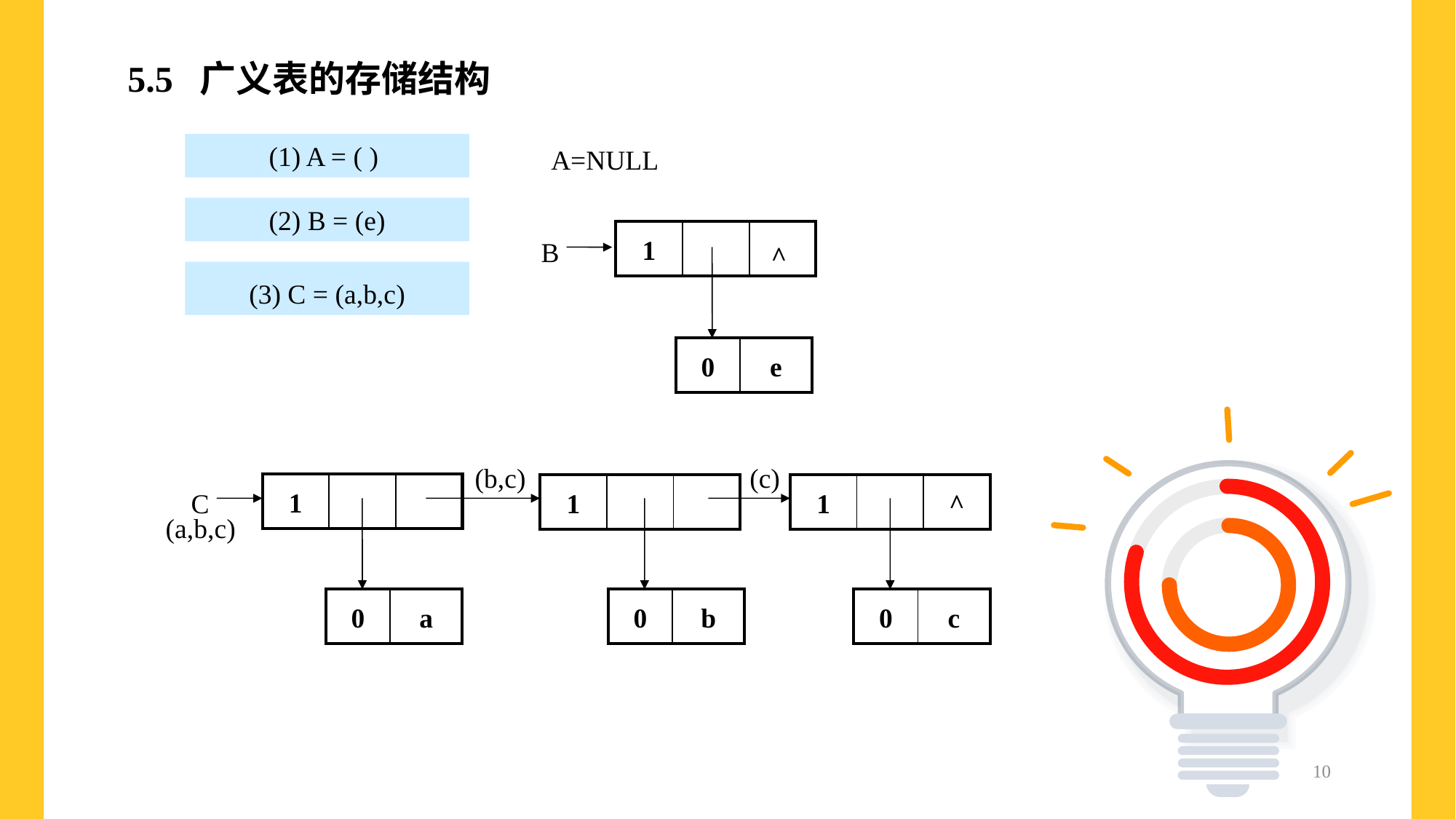

5.5  广义表的存储结构
A=NULL
(1) A = ( )
(2) B = (e)
B
| 1 |  |  |
| --- | --- | --- |
^

(3) C = (a,b,c)
| 0 | e |
| --- | --- |

(b,c)
(c)
C
| 1 |  |  |
| --- | --- | --- |
| 1 |  |  |
| --- | --- | --- |
| 1 |  | ^ |
| --- | --- | --- |

(a,b,c)
| 0 | a |
| --- | --- |
| 0 | b |
| --- | --- |
| 0 | c |
| --- | --- |
10